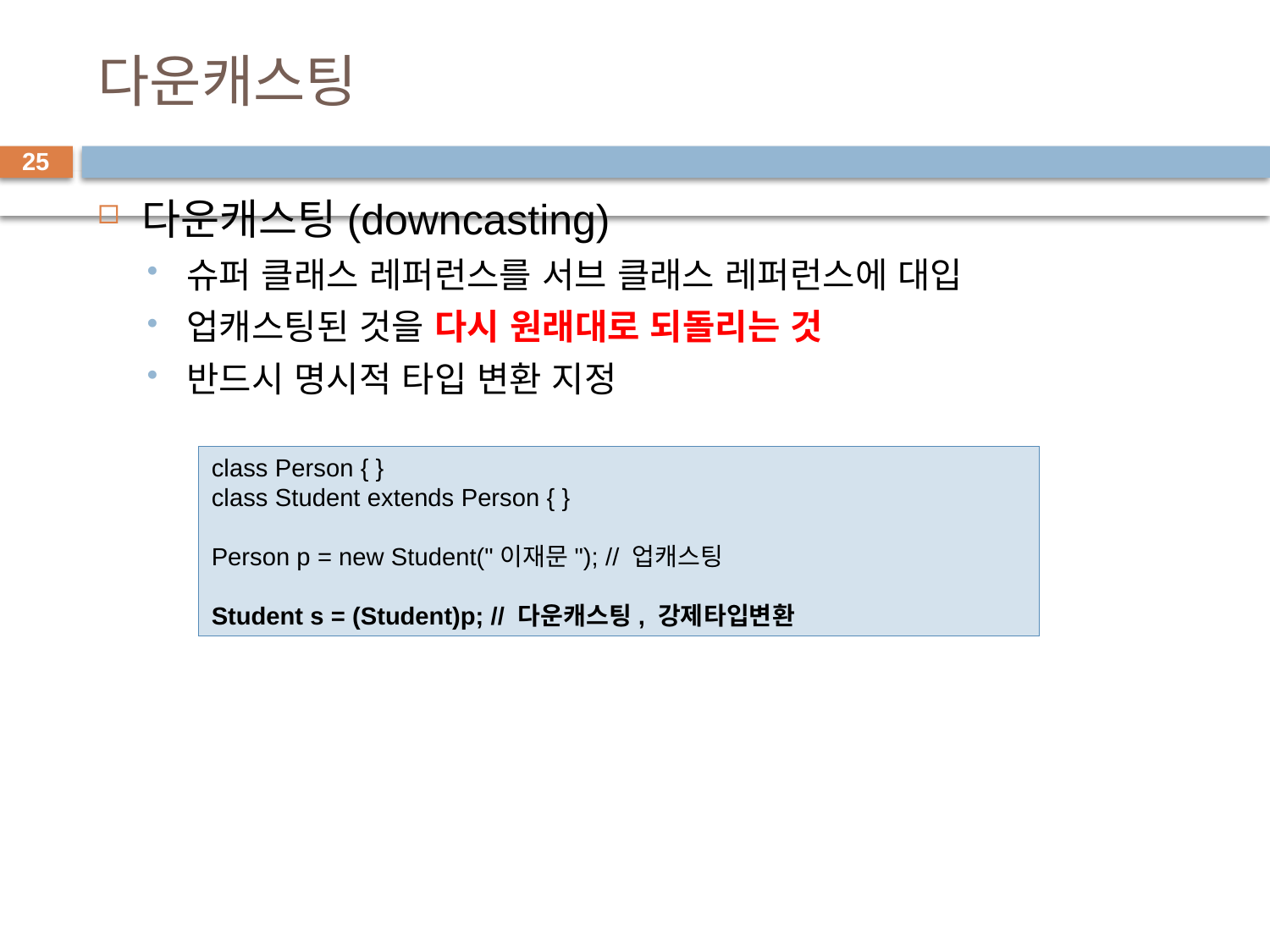

# 다운캐스팅
25
다운캐스팅(downcasting)
슈퍼 클래스 레퍼런스를 서브 클래스 레퍼런스에 대입
업캐스팅된 것을 다시 원래대로 되돌리는 것
반드시 명시적 타입 변환 지정
class Person { }
class Student extends Person { }

Person p = new Student("이재문"); // 업캐스팅

Student s = (Student)p; // 다운캐스팅, 강제타입변환